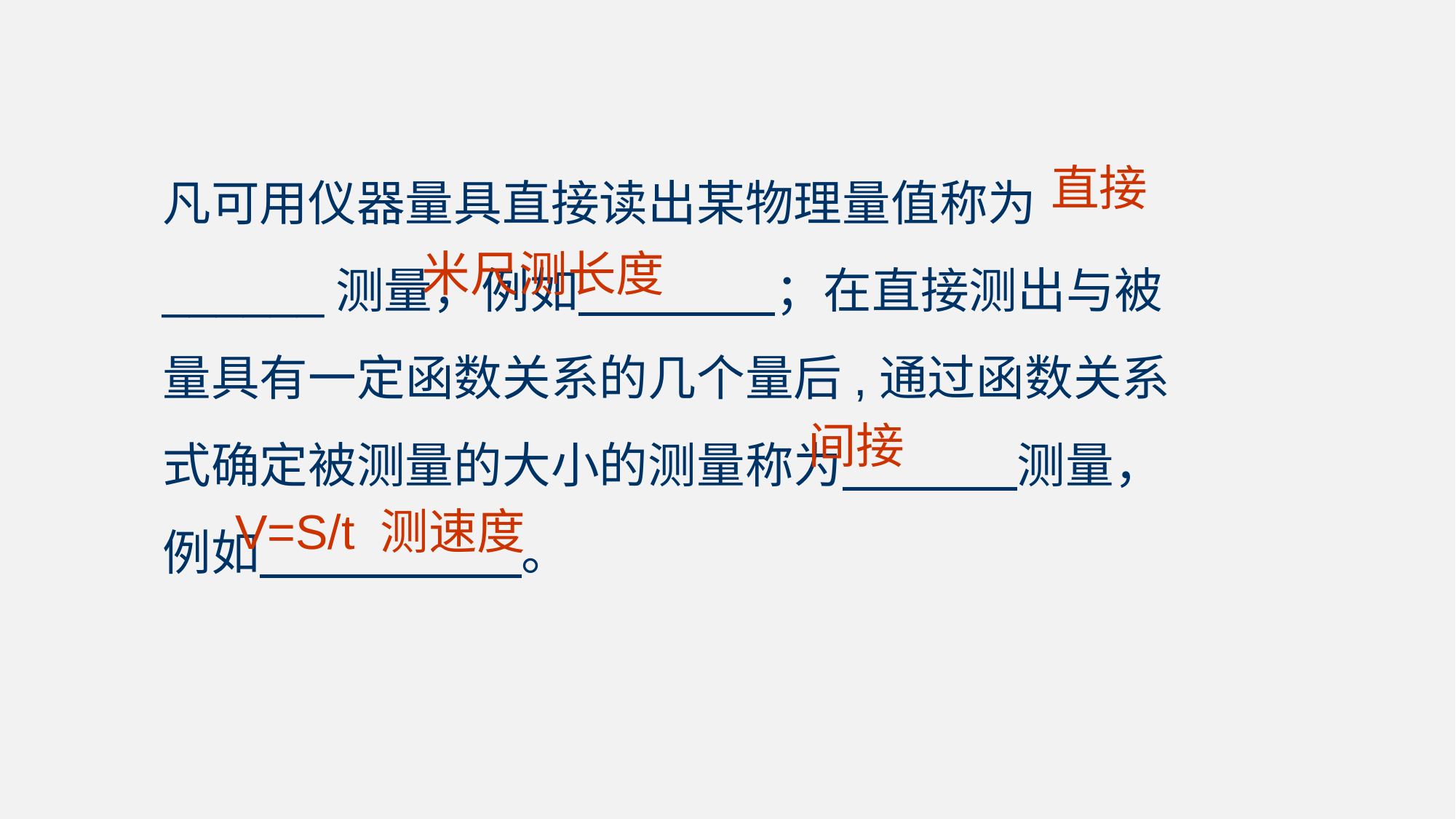

凡可用仪器量具直接读出某物理量值称为______测量，例如                  ；在直接测出与被量具有一定函数关系的几个量后,通过函数关系式确定被测量的大小的测量称为                测量，例如                        。
直接
米尺测长度
间接
V=S/t 测速度